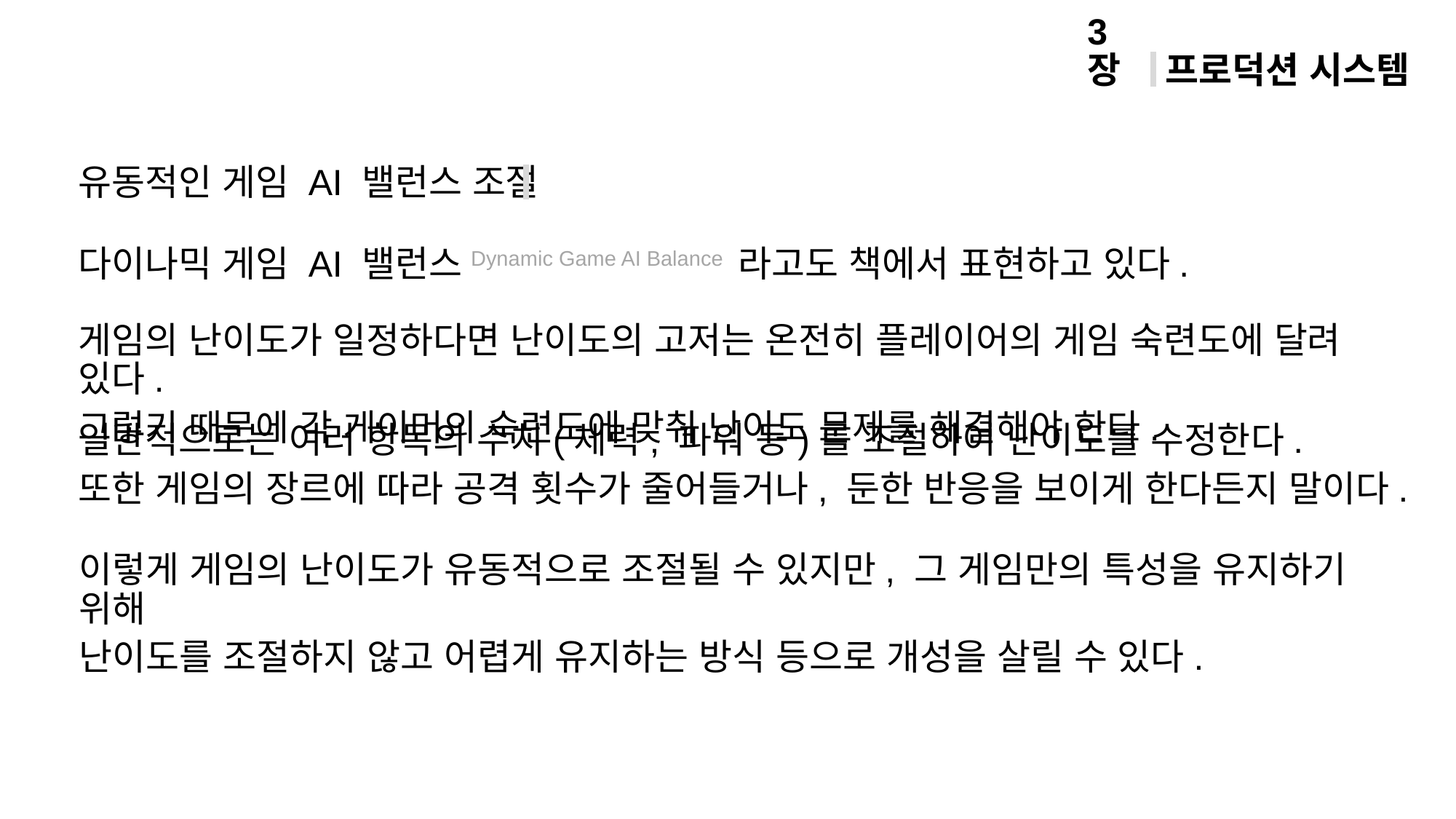

프로덕션 시스템
3장
유동적인 게임 AI 밸런스 조절
다이나믹 게임 AI 밸런스Dynamic Game AI Balance 라고도 책에서 표현하고 있다.
게임의 난이도가 일정하다면 난이도의 고저는 온전히 플레이어의 게임 숙련도에 달려 있다.
그렇기 때문에 각 게이머의 숙련도에 맞춰 난이도 문제를 해결해야 한다.
일반적으로는 여러 항목의 수치(체력, 파워 등)를 조절하여 난이도를 수정한다.
또한 게임의 장르에 따라 공격 횟수가 줄어들거나, 둔한 반응을 보이게 한다든지 말이다.
이렇게 게임의 난이도가 유동적으로 조절될 수 있지만, 그 게임만의 특성을 유지하기 위해
난이도를 조절하지 않고 어렵게 유지하는 방식 등으로 개성을 살릴 수 있다.